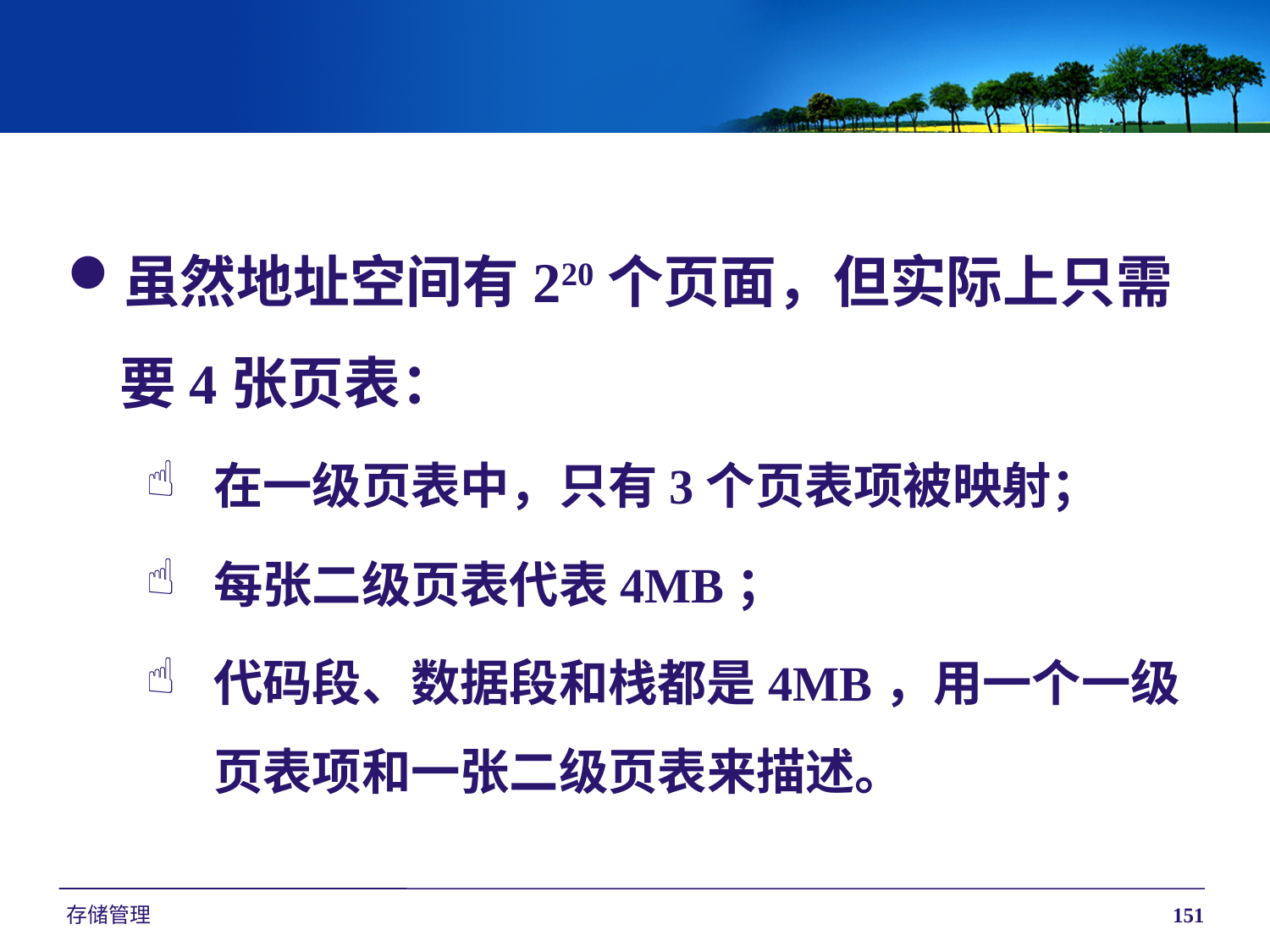

虽然地址空间有220个页面，但实际上只需要4张页表：
在一级页表中，只有3个页表项被映射；
每张二级页表代表4MB；
代码段、数据段和栈都是4MB，用一个一级页表项和一张二级页表来描述。
存储管理
151